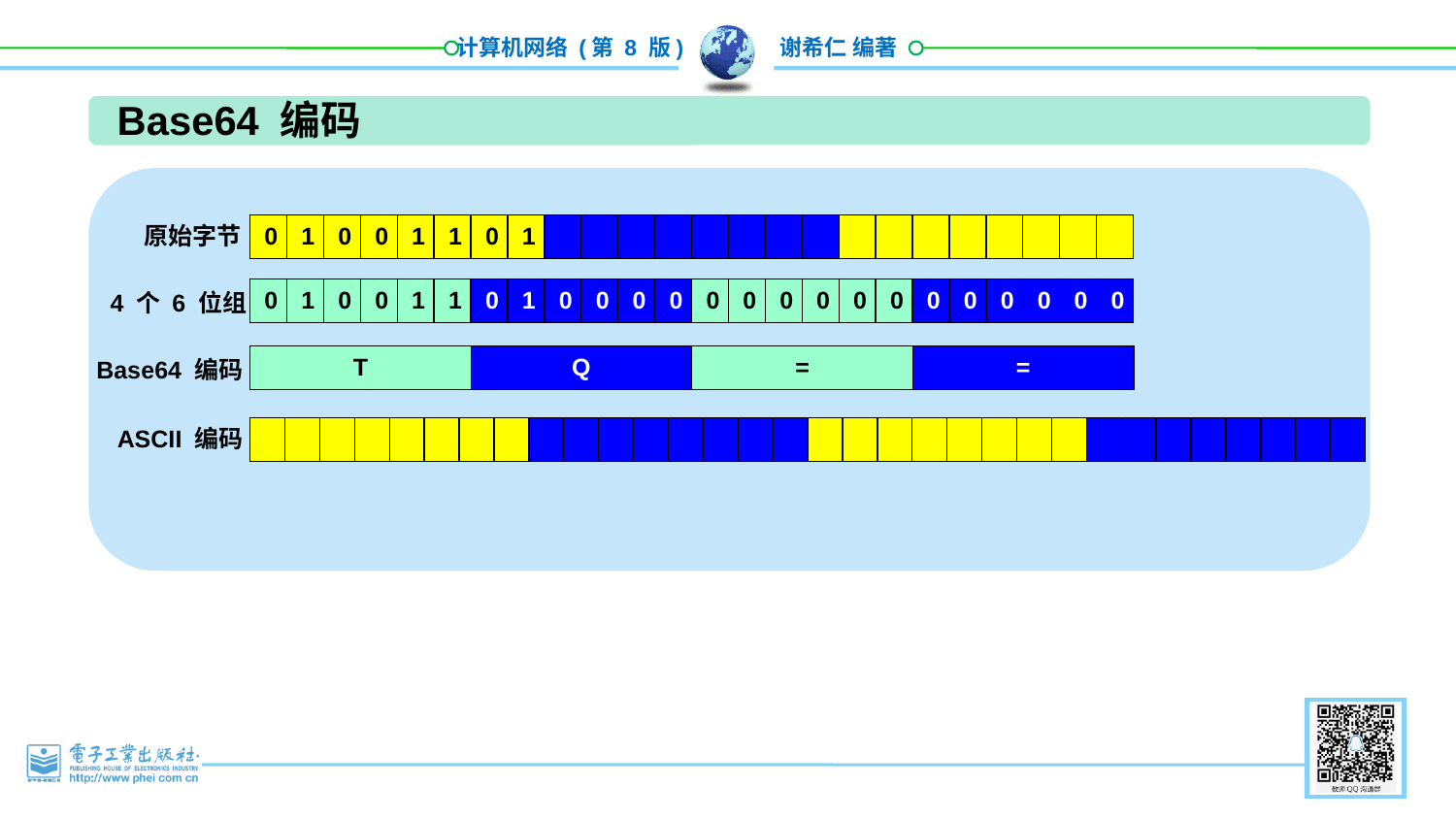

Base64 编码

原始字节
| 0 | 1 | 0 | 0 | 1 | 1 | 0 | 1 |  |  |  |  |  |  |  |  |  |  |  |  |  |  |  |  |
| --- | --- | --- | --- | --- | --- | --- | --- | --- | --- | --- | --- | --- | --- | --- | --- | --- | --- | --- | --- | --- | --- | --- | --- |
| 0 | 1 | 0 | 0 | 1 | 1 | 0 | 1 | 0 | 0 | 0 | 0 | 0 | 0 | 0 | 0 | 0 | 0 | 0 | 0 | 0 | 0 | 0 | 0 |
| --- | --- | --- | --- | --- | --- | --- | --- | --- | --- | --- | --- | --- | --- | --- | --- | --- | --- | --- | --- | --- | --- | --- | --- |
4 个 6 位组
| T | Q | = | = |
| --- | --- | --- | --- |
Base64 编码
ASCII 编码
|  |  |  |  |  |  |  |  |  |  |  |  |  |  |  |  |  |  |  |  |  |  |  |  |  |  |  |  |  |  |  |  |
| --- | --- | --- | --- | --- | --- | --- | --- | --- | --- | --- | --- | --- | --- | --- | --- | --- | --- | --- | --- | --- | --- | --- | --- | --- | --- | --- | --- | --- | --- | --- | --- |